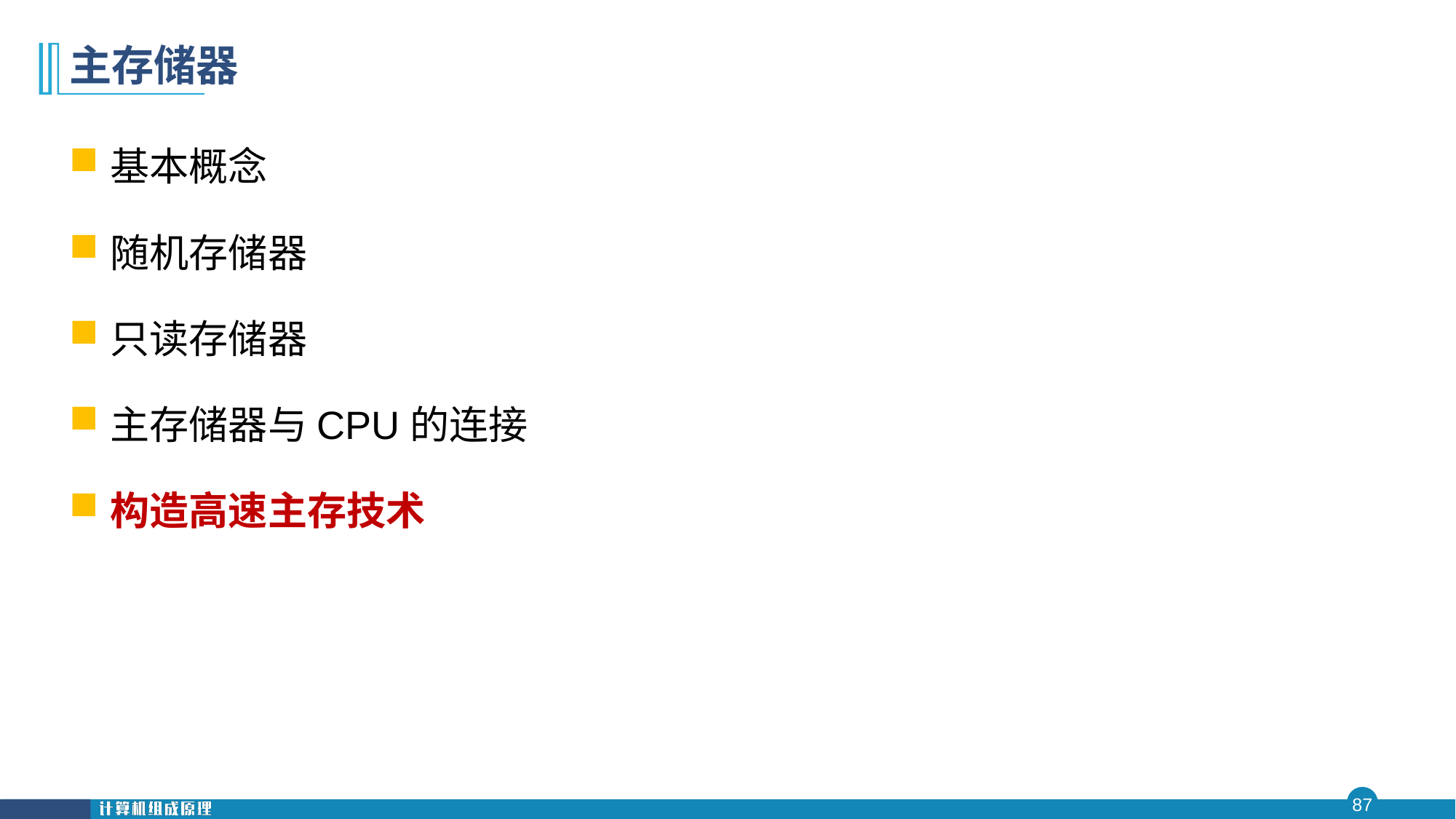

# 主存储器
基本概念
随机存储器
只读存储器
主存储器与CPU的连接
构造高速主存技术